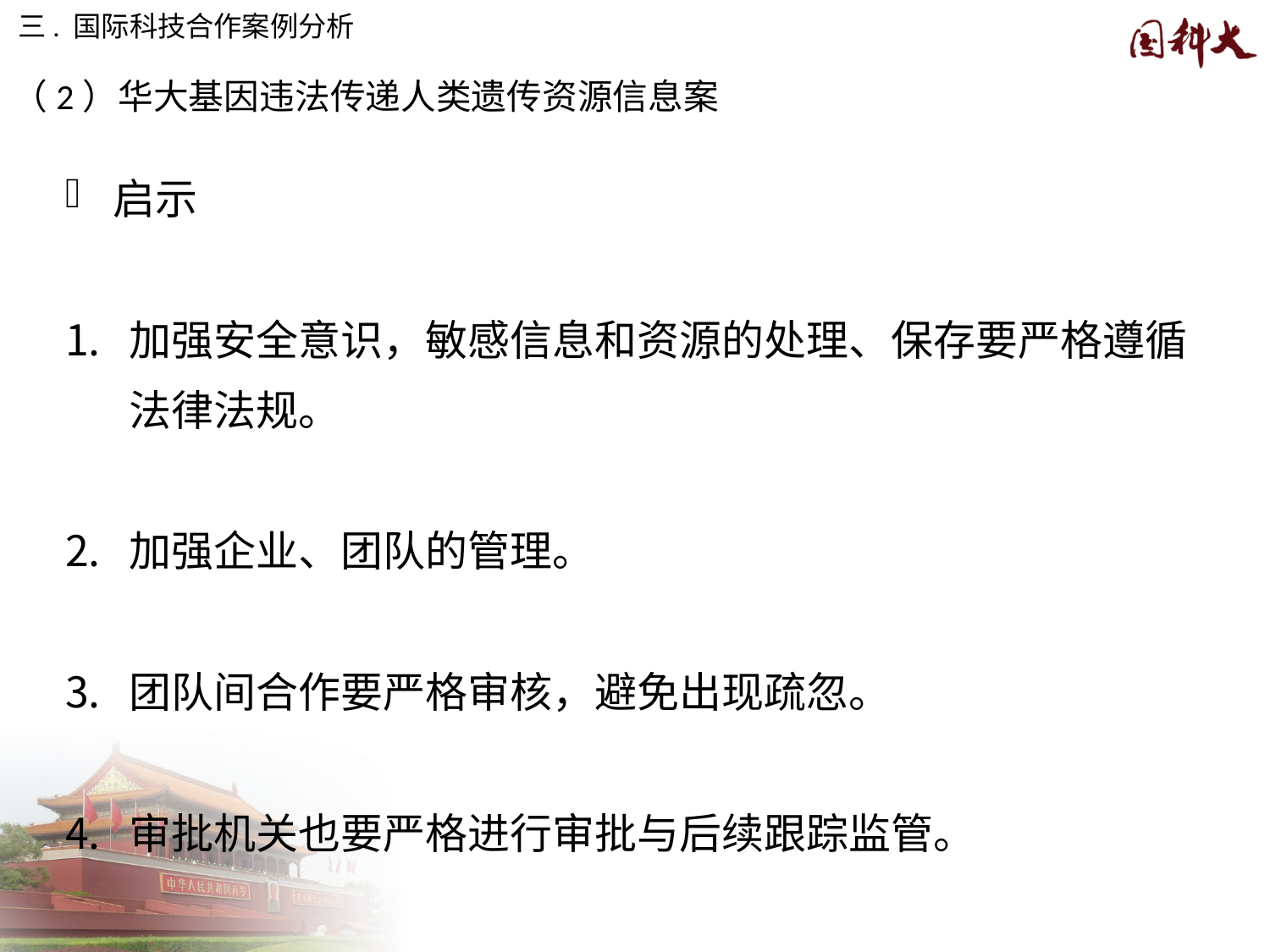

三. 国际科技合作案例分析
（2）华大基因违法传递人类遗传资源信息案

启示

加强安全意识，敏感信息和资源的处理、保存要严格遵循法律法规。

加强企业、团队的管理。

团队间合作要严格审核，避免出现疏忽。

审批机关也要严格进行审批与后续跟踪监管。